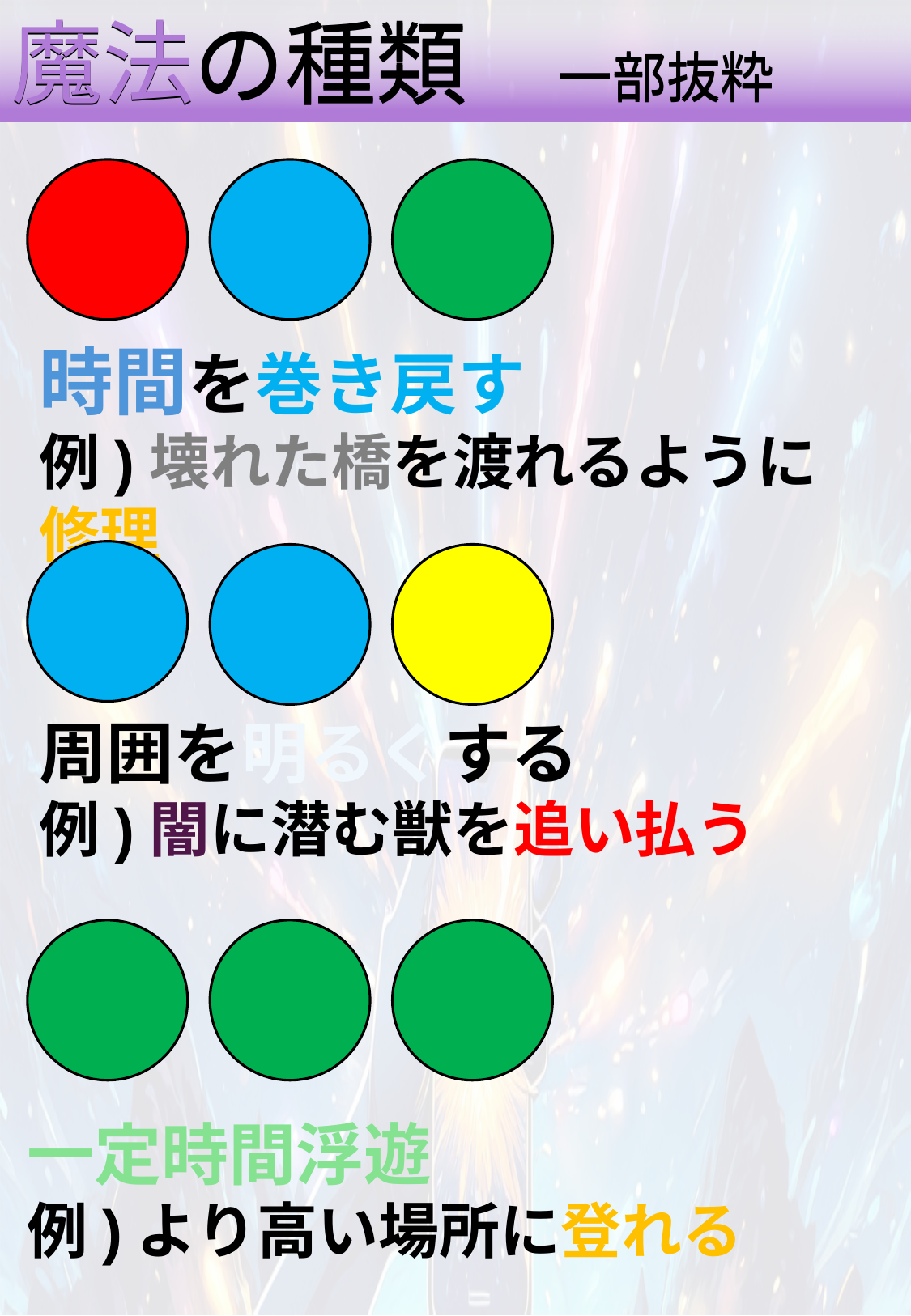

魔法の種類　一部抜粋
魔法の種類　一部抜粋

時間を巻き戻す
例)壊れた橋を渡れるように修理

周囲を明るくする
例)闇に潜む獣を追い払う

一定時間浮遊
例)より高い場所に登れる